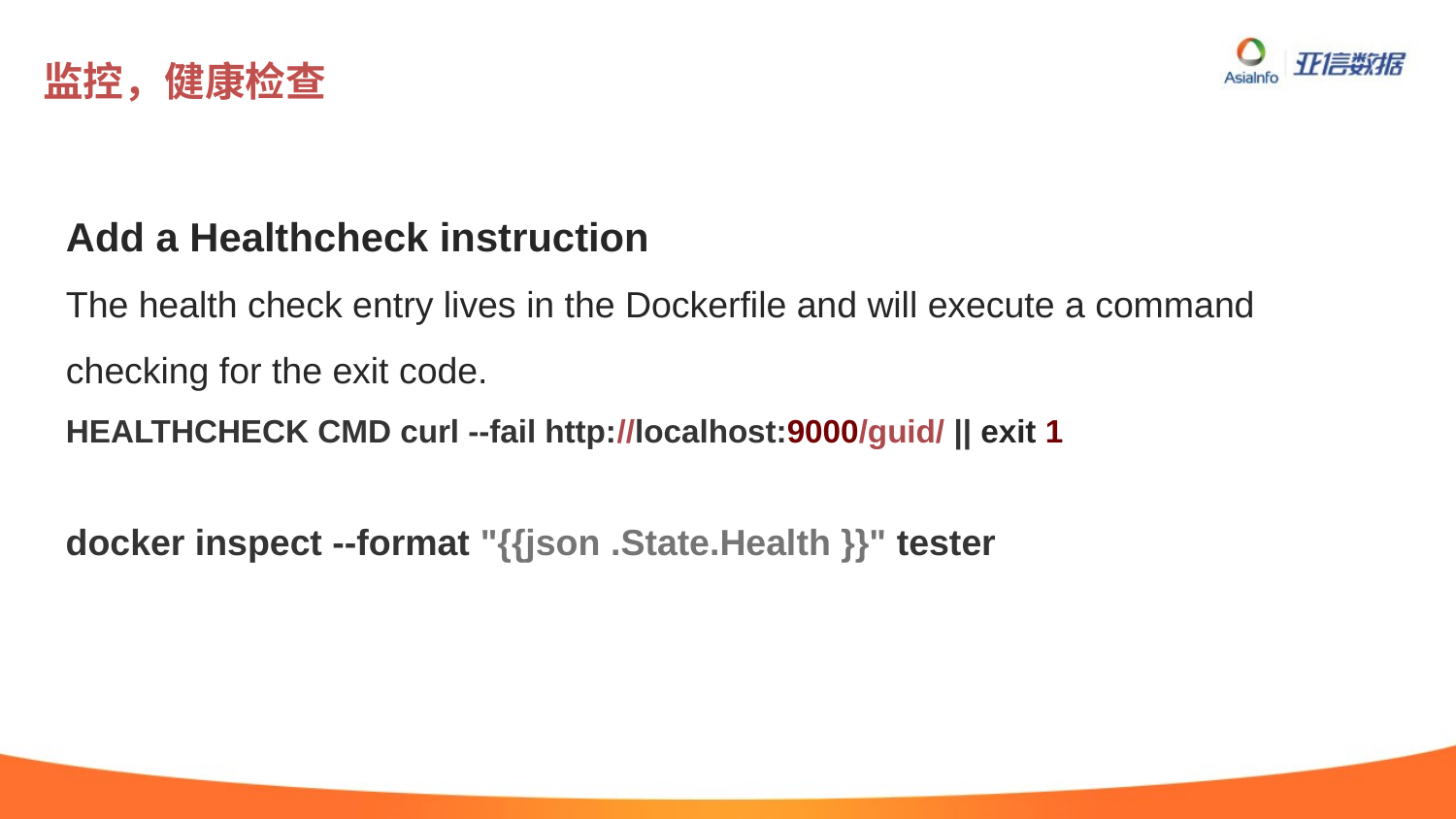

# 监控，健康检查
Add a Healthcheck instruction
The health check entry lives in the Dockerfile and will execute a command checking for the exit code.
HEALTHCHECK CMD curl --fail http://localhost:9000/guid/ || exit 1
docker inspect --format "{{json .State.Health }}" tester